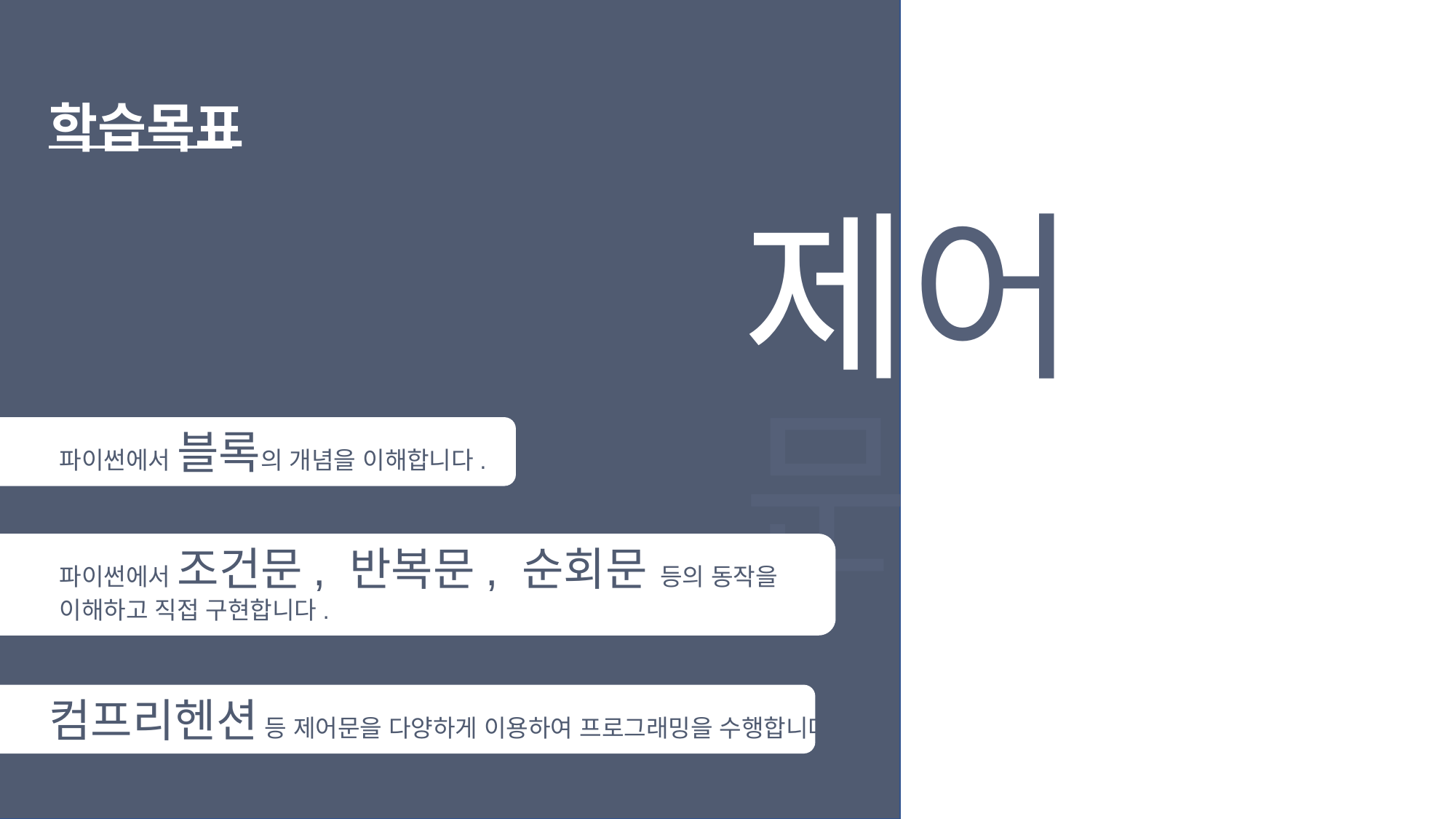

학습목표
제어문

파이썬에서 블록의 개념을 이해합니다.

파이썬에서 조건문, 반복문, 순회문 등의 동작을 이해하고 직접 구현합니다.

컴프리헨션 등 제어문을 다양하게 이용하여 프로그래밍을 수행합니다.